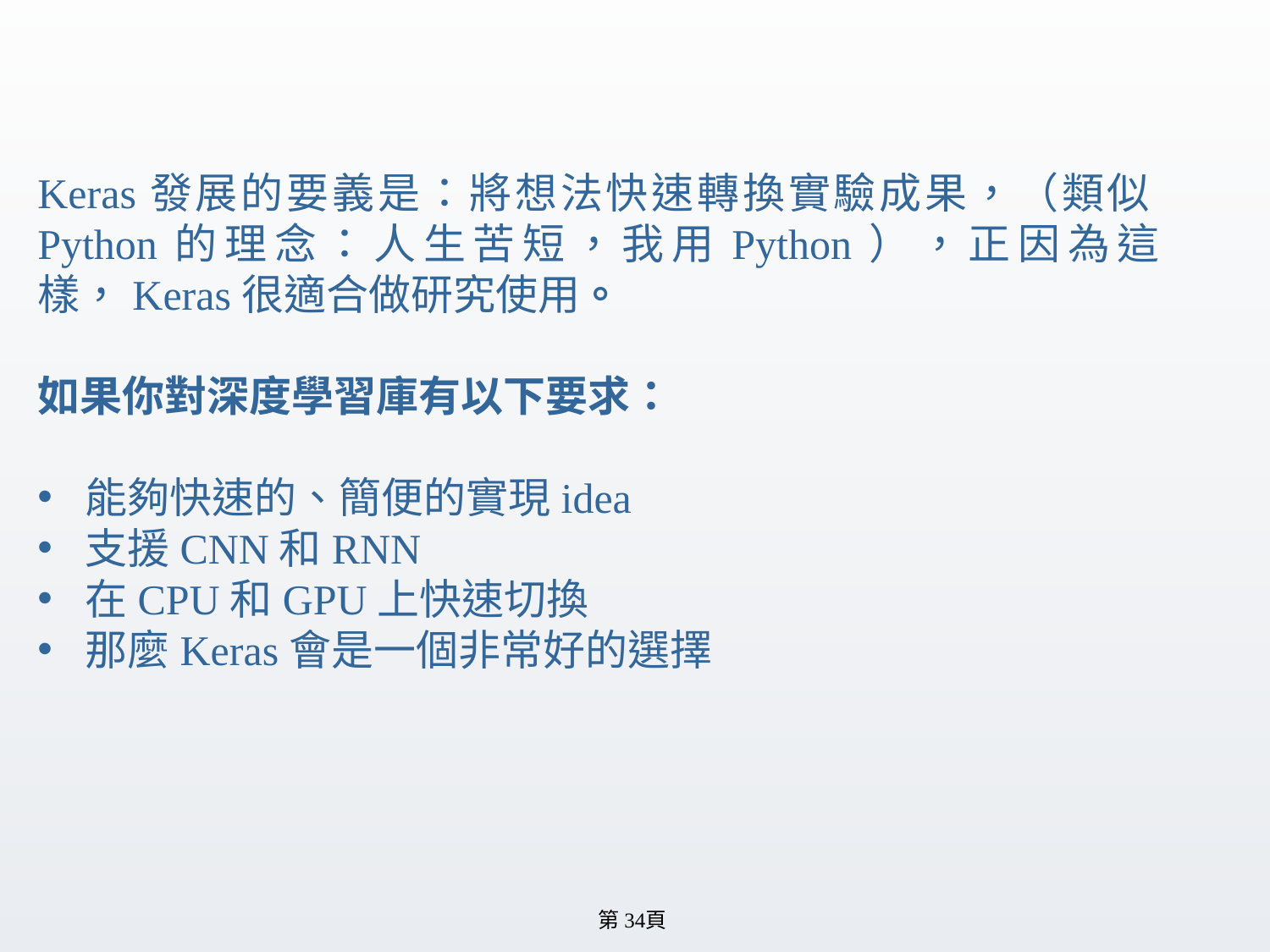

#
Keras發展的要義是：將想法快速轉換實驗成果，（類似Python的理念：人生苦短，我用Python），正因為這樣，Keras很適合做研究使用。

如果你對深度學習庫有以下要求：

能夠快速的、簡便的實現idea
支援CNN和RNN
在CPU和GPU上快速切換
那麼Keras會是一個非常好的選擇